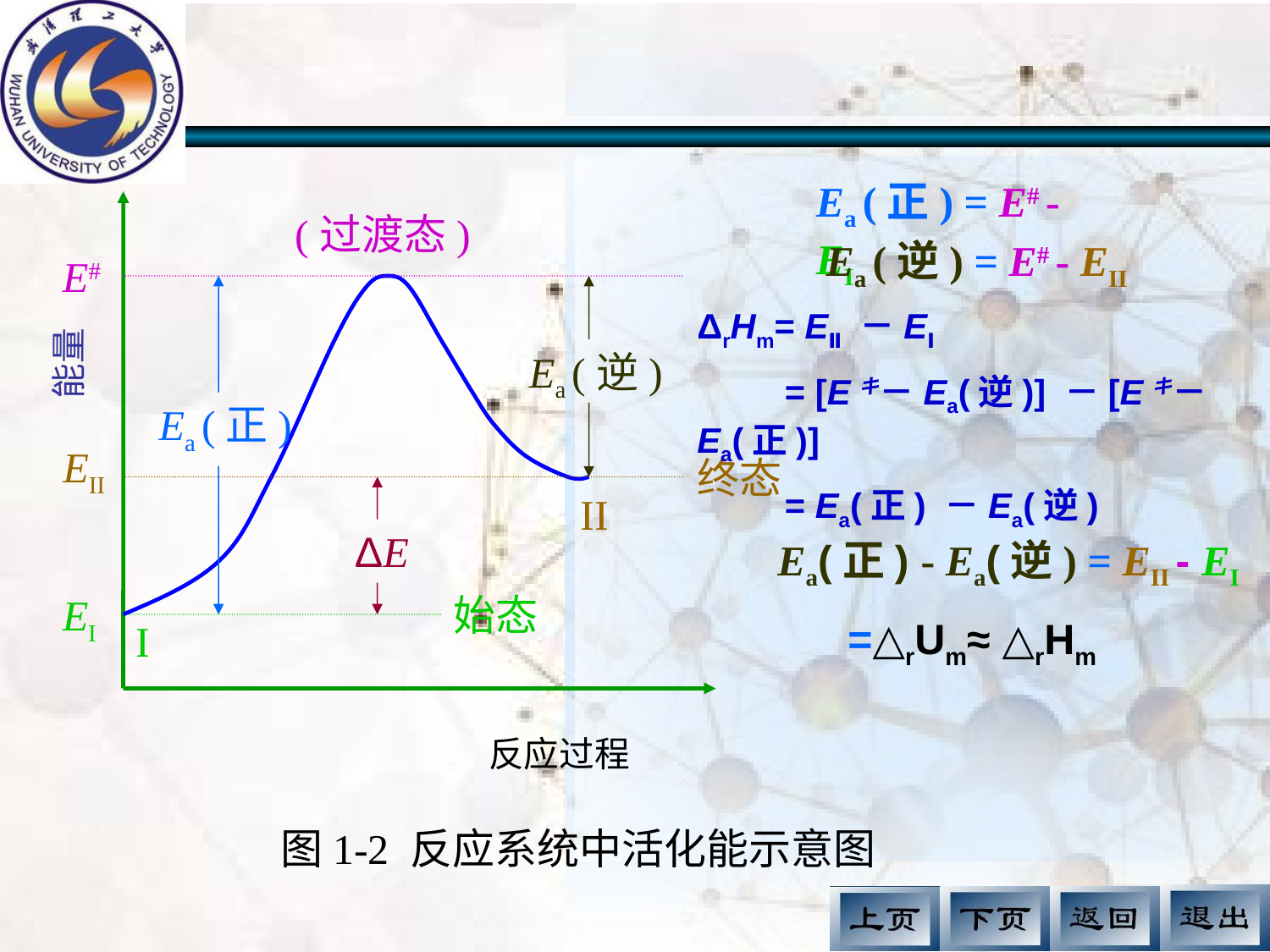

Ea (正) = E# - EI

(过渡态)
Ea (逆) = E# - EII
E#

ΔrHm= EⅡ －EⅠ
         = [Eキ－Ea(逆)] －[Eキ－Ea(正)]
         = Ea(正) －Ea(逆)
能量
Ea (逆)
Ea (正)
EII
终态

II
Ea(正) - Ea(逆) = EII - EI      =△rUm≈ △rHm
ΔE
EI
始态

I

反应过程
图1-2 反应系统中活化能示意图